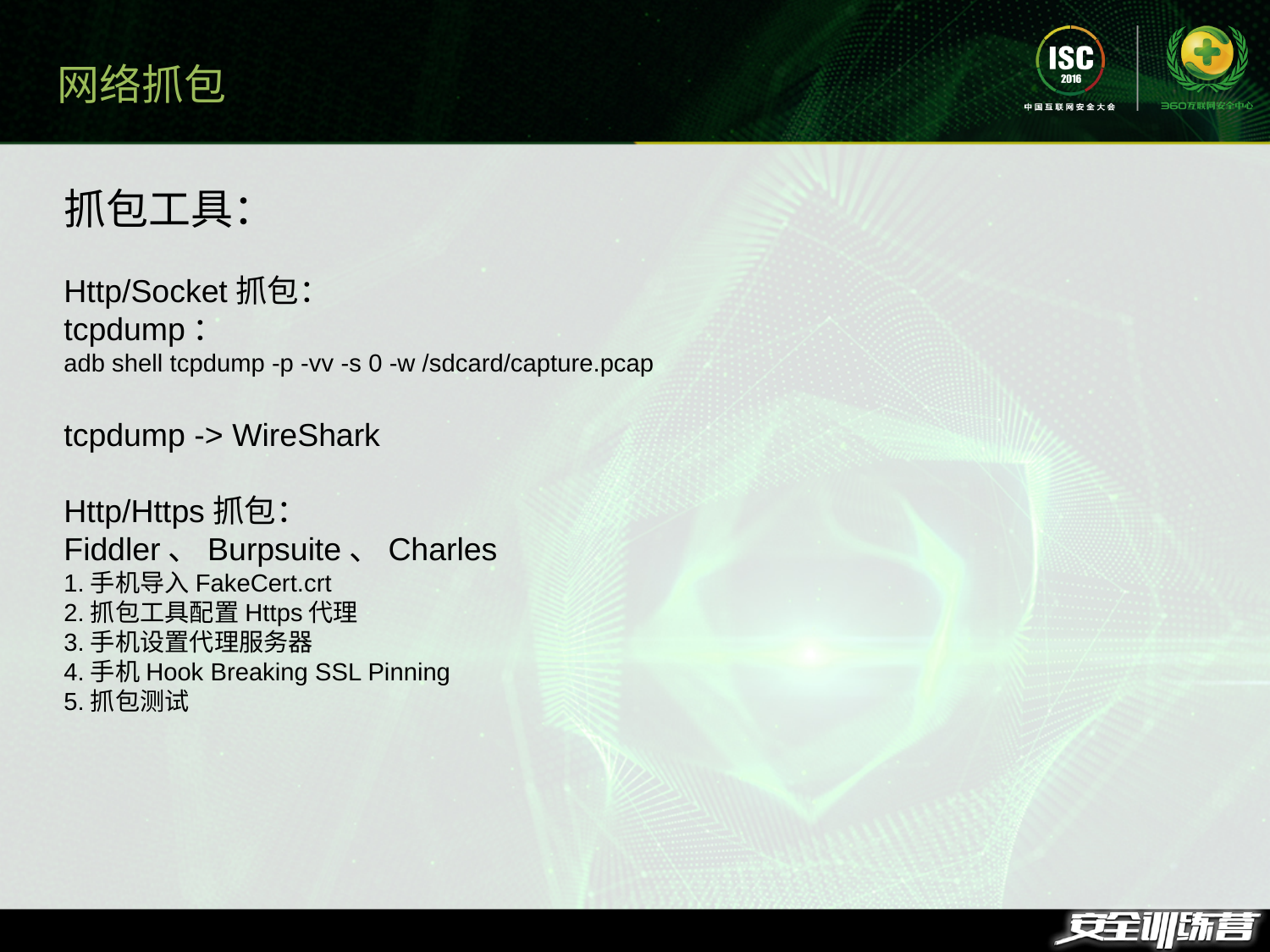

网络抓包
抓包工具：

Http/Socket抓包：
tcpdump：
adb shell tcpdump -p -vv -s 0 -w /sdcard/capture.pcap

tcpdump -> WireShark

Http/Https抓包：
Fiddler、Burpsuite、Charles
1.手机导入FakeCert.crt
2.抓包工具配置Https代理
3.手机设置代理服务器
4.手机Hook Breaking SSL Pinning
5.抓包测试